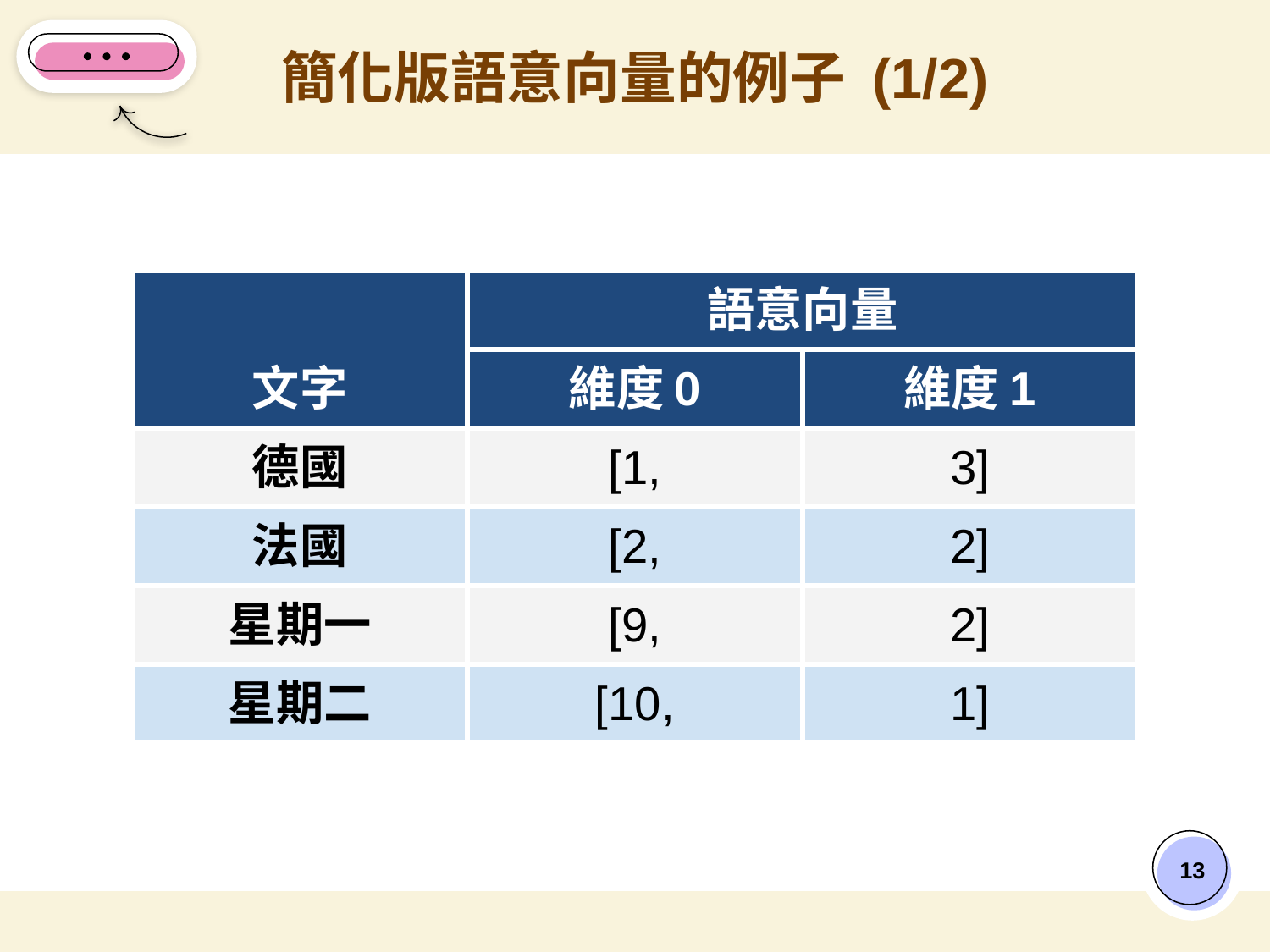

簡化版語意向量的例子 (1/2)

| 文字 | 語意向量 |  |
| --- | --- | --- |
|  | 維度0 | 維度1 |
| 德國 | [1, | 3] |
| 法國 | [2, | 2] |
| 星期一 | [9, | 2] |
| 星期二 | [10, | 1] |
13